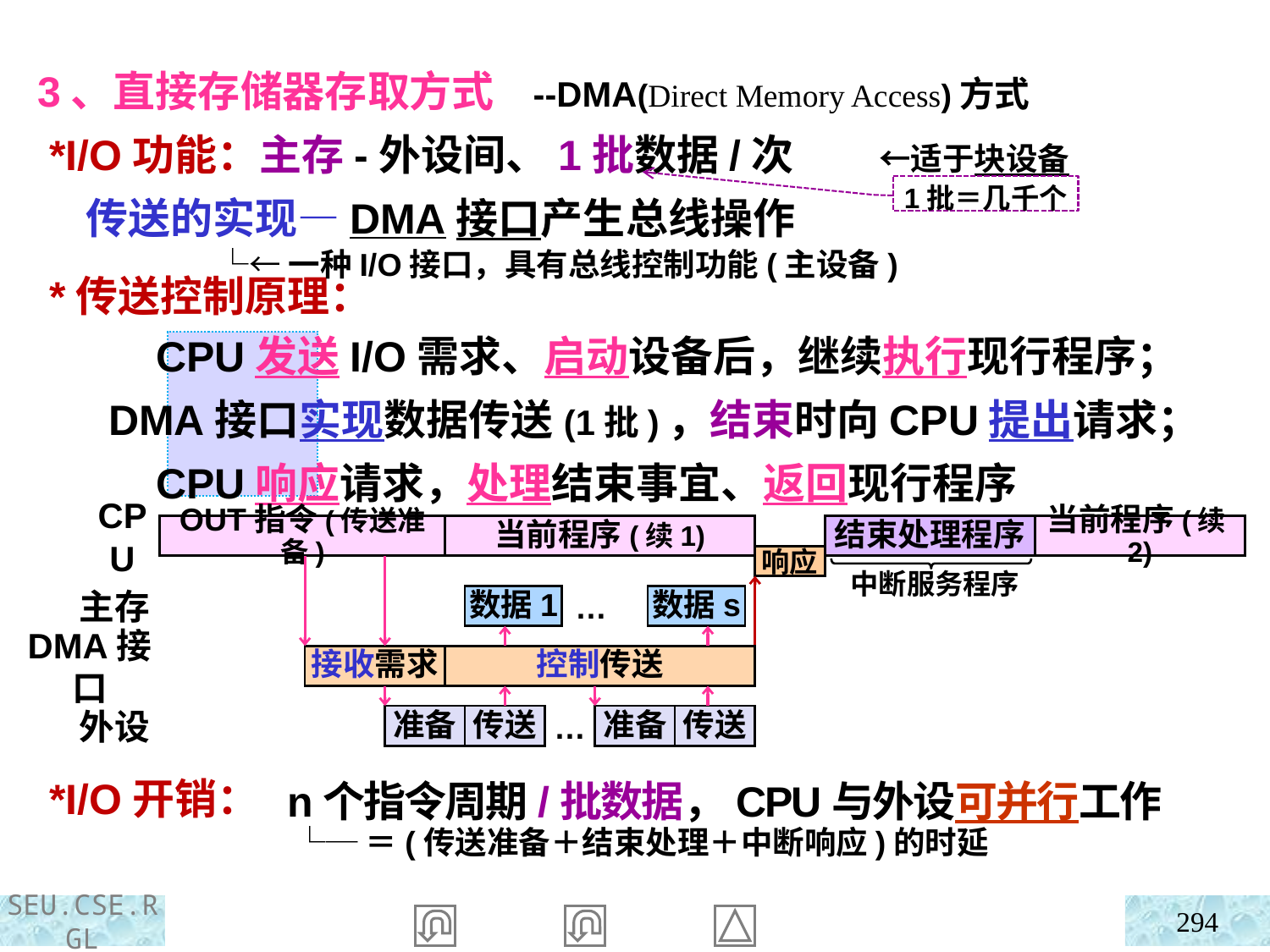

3、直接存储器存取方式   --DMA(Direct Memory Access)方式
 *I/O功能：主存-外设间、1批数据/次         ←适于块设备
    传送的实现—DMA接口产生总线操作
                         └←一种I/O接口，具有总线控制功能(主设备)
1批＝几千个
 *传送控制原理：

 *I/O开销：
          CPU发送I/O需求、启动设备后，继续执行现行程序；
      DMA接口实现数据传送(1批)，结束时向CPU提出请求；
          CPU响应请求，处理结束事宜、返回现行程序

CPU
结束处理程序
OUT指令(传送准备)
当前程序(续1)
当前程序(续2)
响应
中断服务程序
主存
数据1
…
数据s
DMA接口
接收需求
控制传送
外设
准备
传送
…
准备
传送
n个指令周期/批数据，CPU与外设可并行工作
 └─＝(传送准备＋结束处理＋中断响应)的时延
294